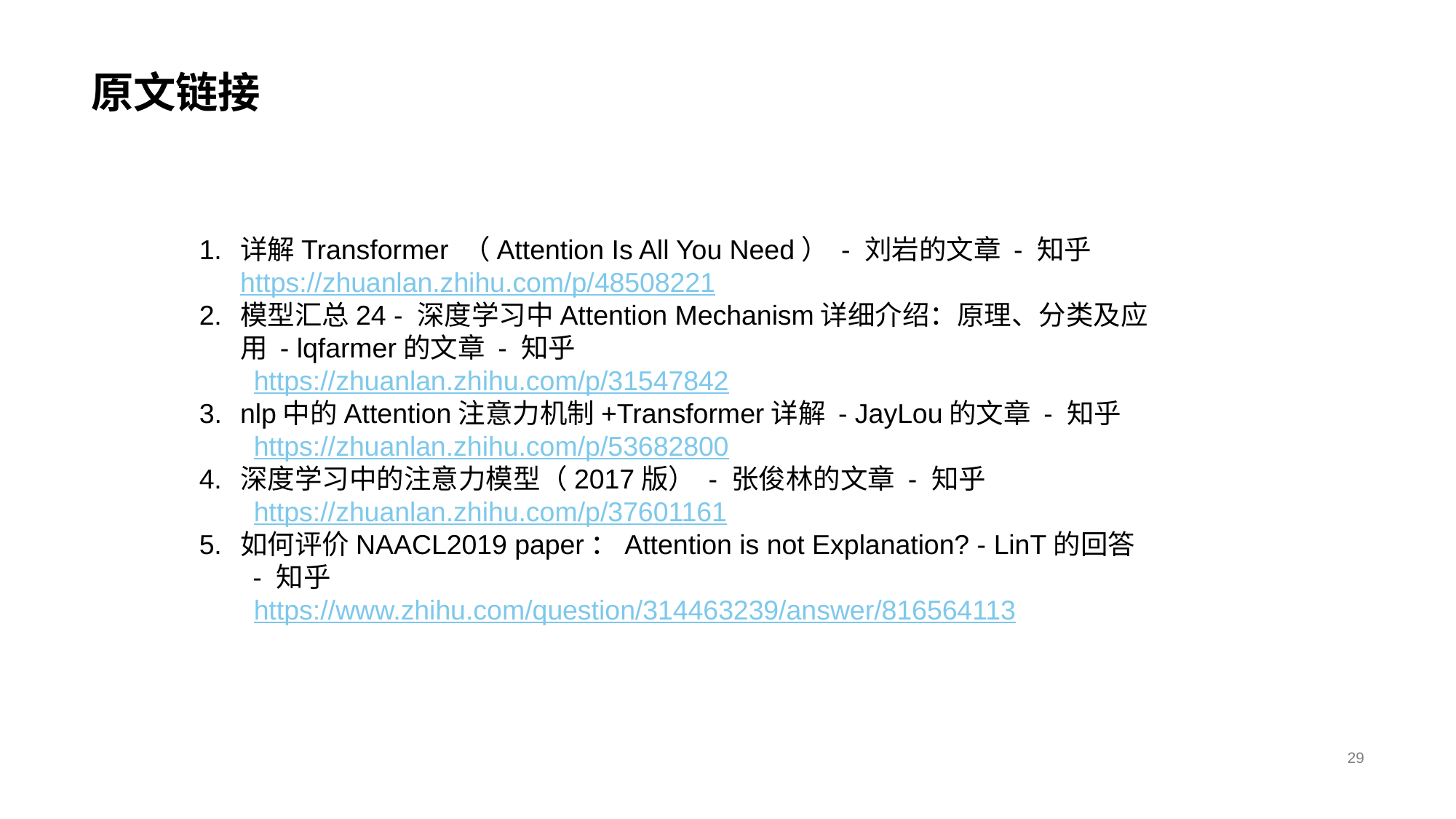

# 原文链接
详解Transformer （Attention Is All You Need） - 刘岩的文章 - 知乎 https://zhuanlan.zhihu.com/p/48508221
模型汇总24 - 深度学习中Attention Mechanism详细介绍：原理、分类及应用 - lqfarmer的文章 - 知乎
https://zhuanlan.zhihu.com/p/31547842
nlp中的Attention注意力机制+Transformer详解 - JayLou的文章 - 知乎
https://zhuanlan.zhihu.com/p/53682800
深度学习中的注意力模型（2017版） - 张俊林的文章 - 知乎
https://zhuanlan.zhihu.com/p/37601161
如何评价NAACL2019 paper：Attention is not Explanation? - LinT的回答 - 知乎
https://www.zhihu.com/question/314463239/answer/816564113

29